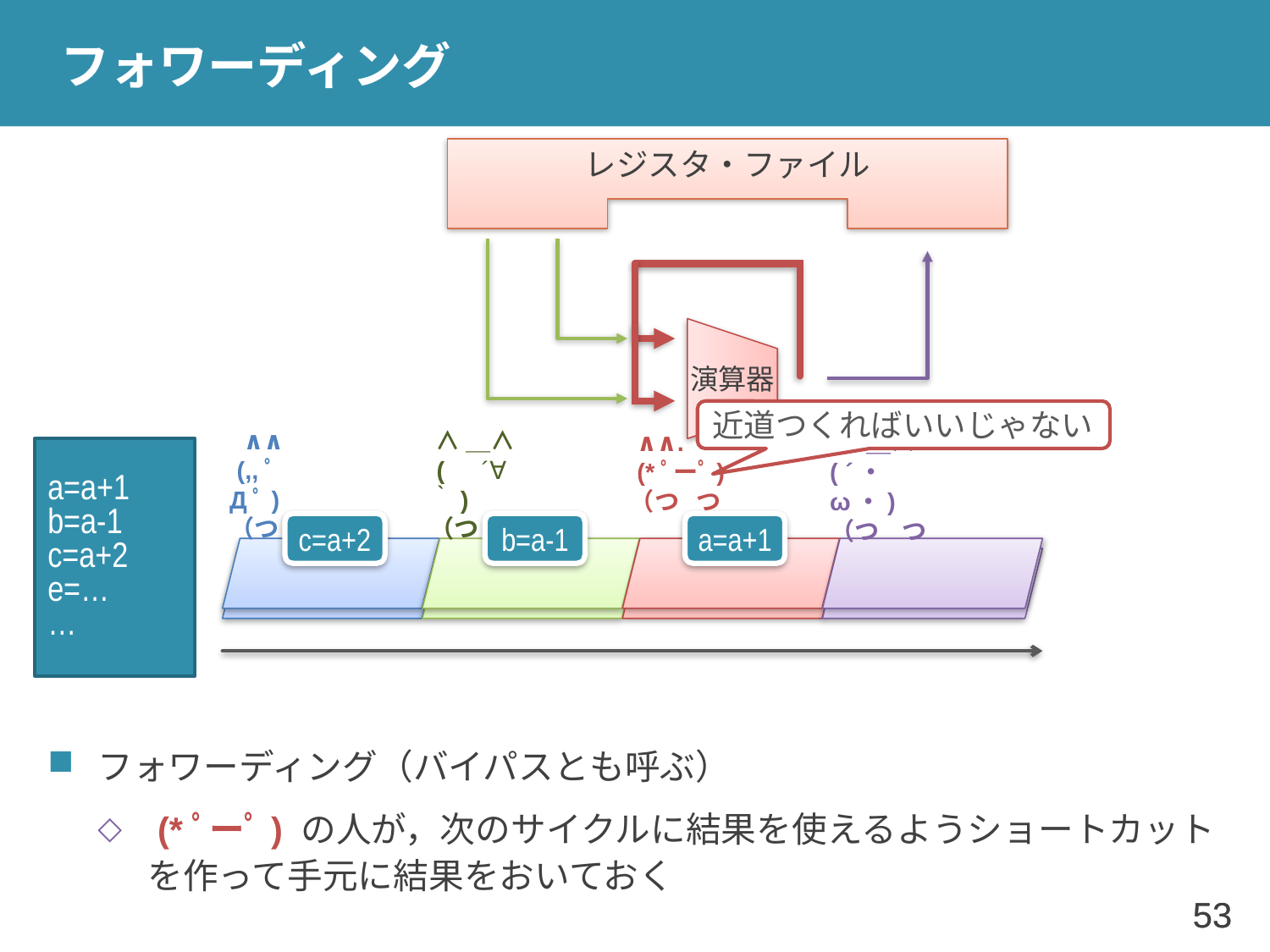

# フォワーディング
レジスタ・ファイル

演算器

近道つくればいいじゃない
  ∧∧
 (,,ﾟДﾟ)
（つ   つ
 ∧＿∧
 (　´∀｀)
（つ    つ
 ∧∧.
 (*ﾟーﾟ)（つ   つ
 ∧＿∧
( ´・ω・)（つ    つ
a=a+1
b=a-1
c=a+2
e=…
…
a++
a++
c=a+2
b=a-1
a=a+1

フォワーディング（バイパスとも呼ぶ）
 (*ﾟーﾟ) の人が，次のサイクルに結果を使えるようショートカットを作って手元に結果をおいておく